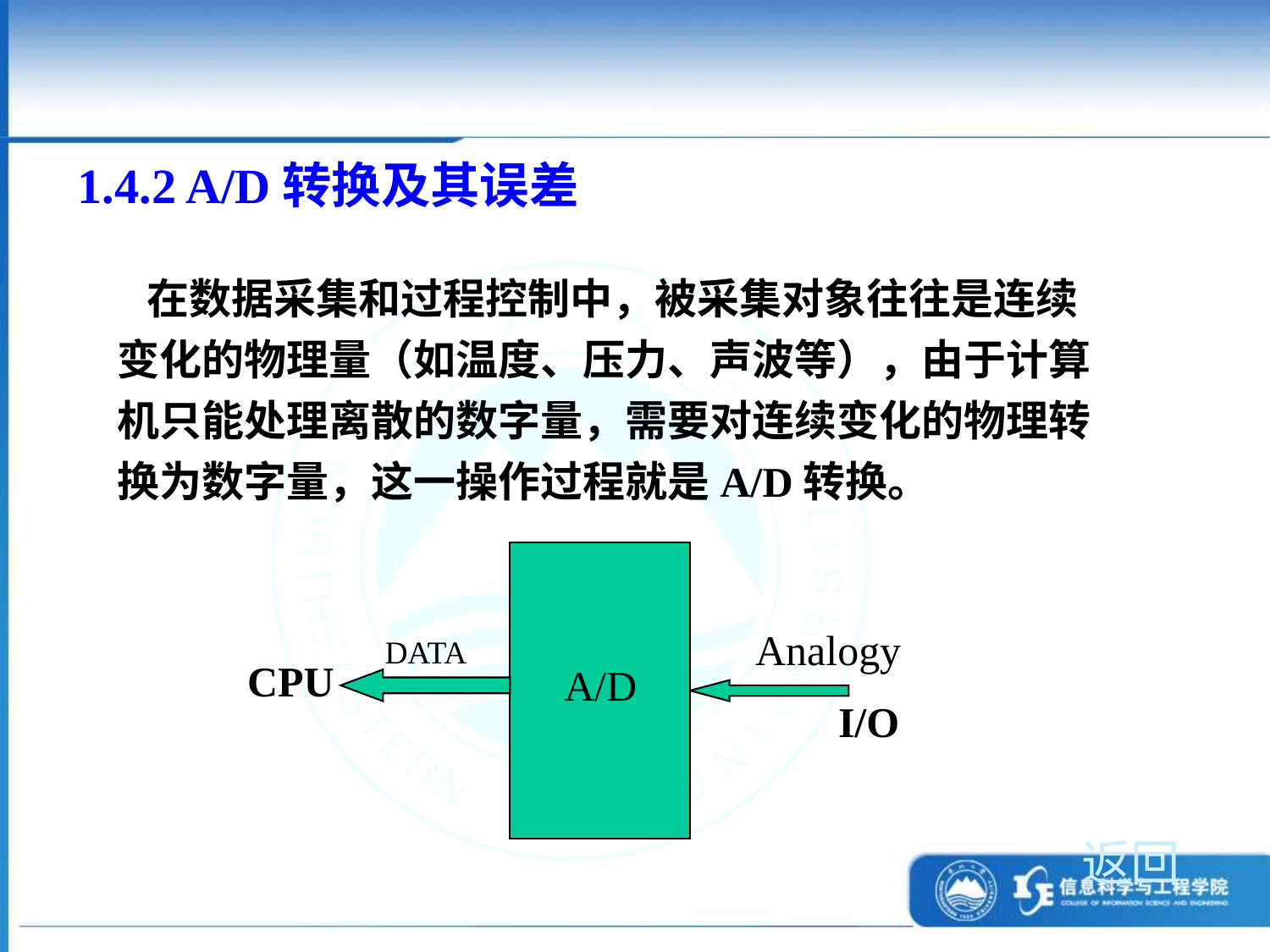

1.4.2 A/D转换及其误差
  在数据采集和过程控制中，被采集对象往往是连续变化的物理量（如温度、压力、声波等），由于计算机只能处理离散的数字量，需要对连续变化的物理转换为数字量，这一操作过程就是A/D转换。

Analogy
DATA
CPU
A/D

I/O
返回